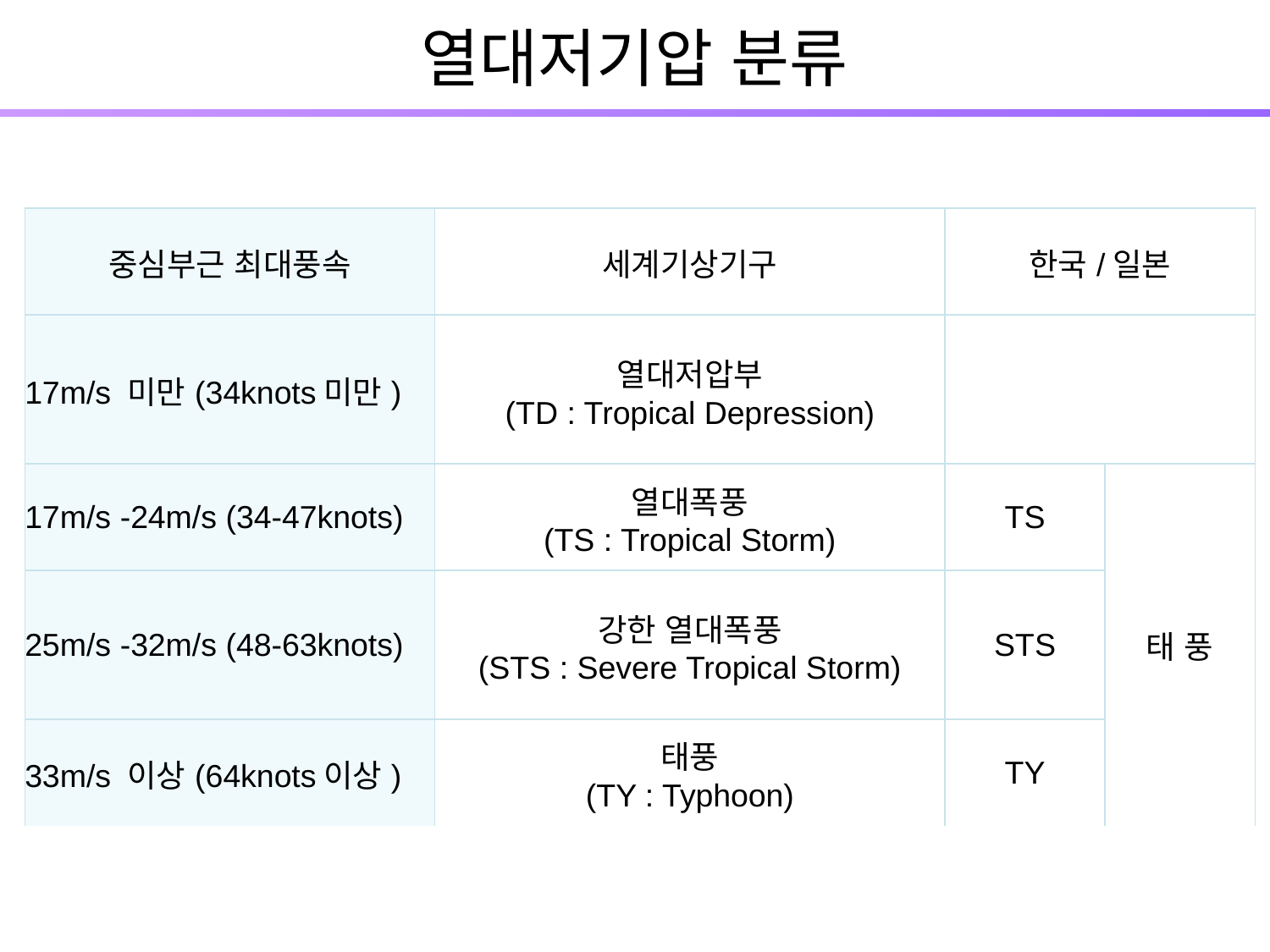

열대저기압 분류

| 중심부근 최대풍속 | 세계기상기구 | 한국/일본 |  |
| --- | --- | --- | --- |
| 17m/s 미만(34knots미만) | 열대저압부 (TD : Tropical Depression) |  |  |
| 17m/s -24m/s (34-47knots) | 열대폭풍 (TS : Tropical Storm) | TS | 태 풍 |
| 25m/s -32m/s (48-63knots) | 강한 열대폭풍 (STS : Severe Tropical Storm) | STS |  |
| 33m/s 이상(64knots이상) | 태풍 (TY : Typhoon) | TY |  |